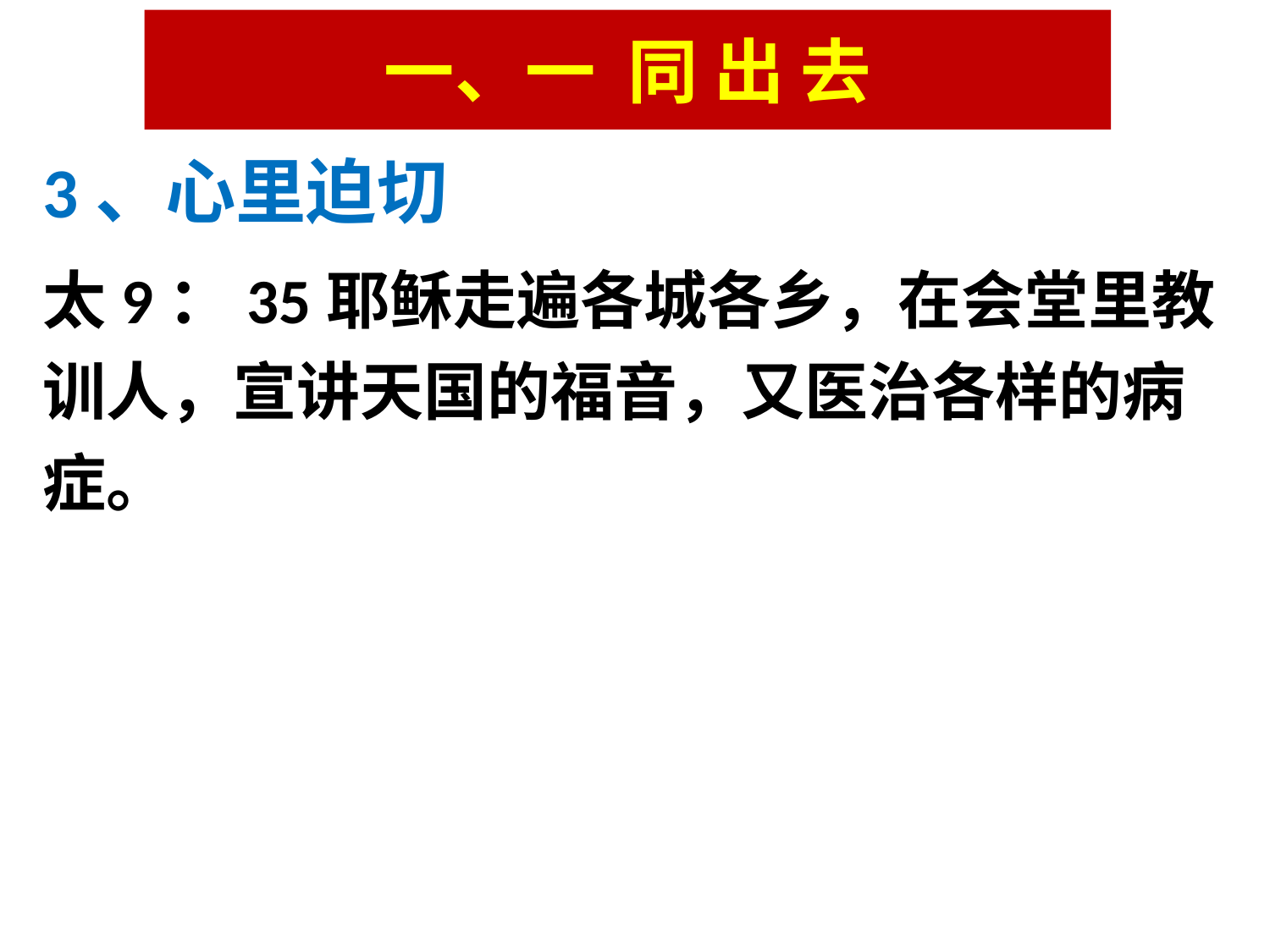

一、一  同 出 去
3、心里迫切
太9：35耶稣走遍各城各乡，在会堂里教训人，宣讲天国的福音，又医治各样的病症。